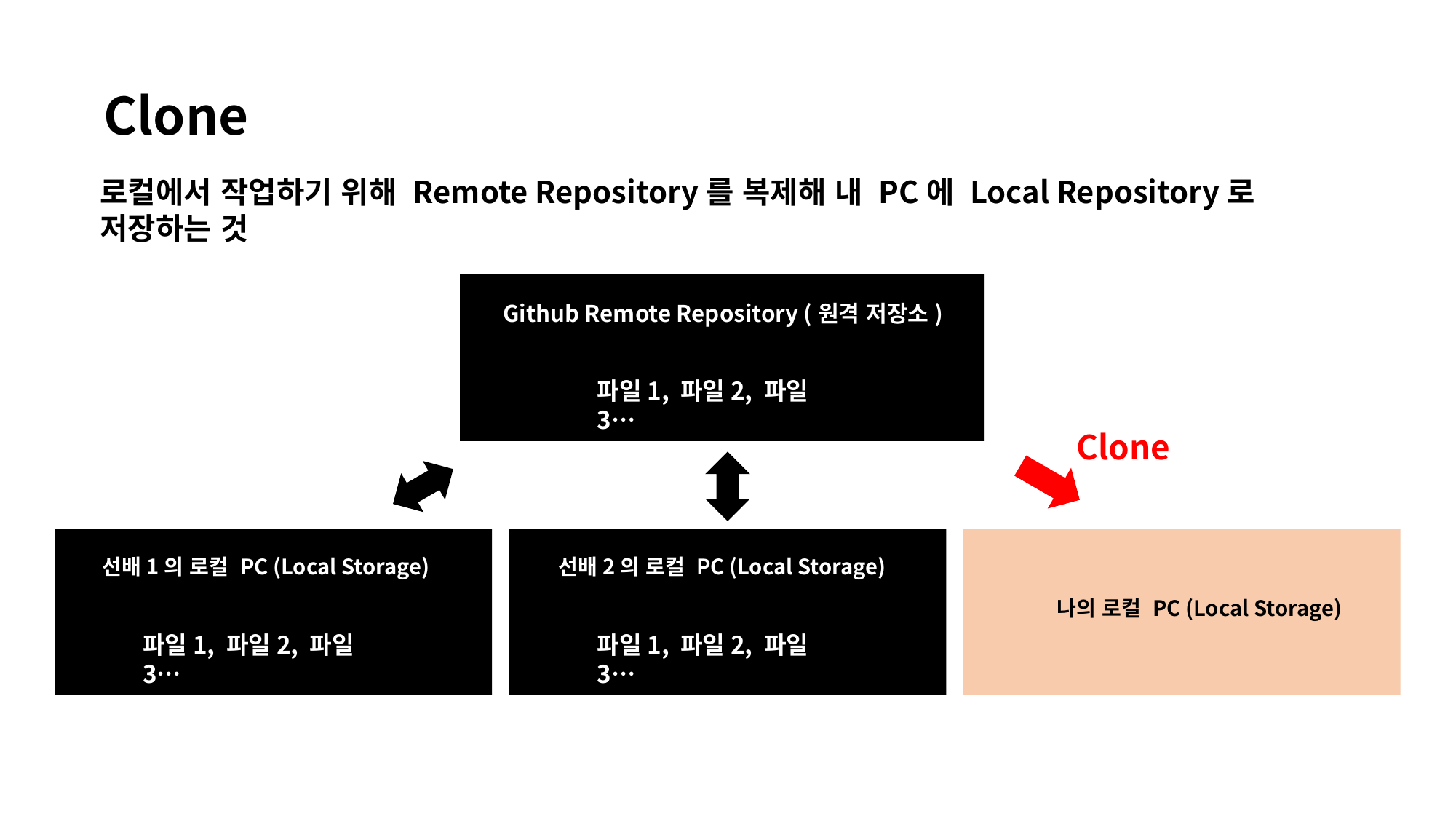

Clone
로컬에서 작업하기 위해 Remote Repository를 복제해 내 PC에 Local Repository로 저장하는 것

Github Remote Repository (원격 저장소)
파일1, 파일2, 파일3…
Clone

선배2의 로컬 PC (Local Storage)
파일1, 파일2, 파일3…

나의 로컬 PC (Local Storage)

선배1의 로컬 PC (Local Storage)
파일1, 파일2, 파일3…